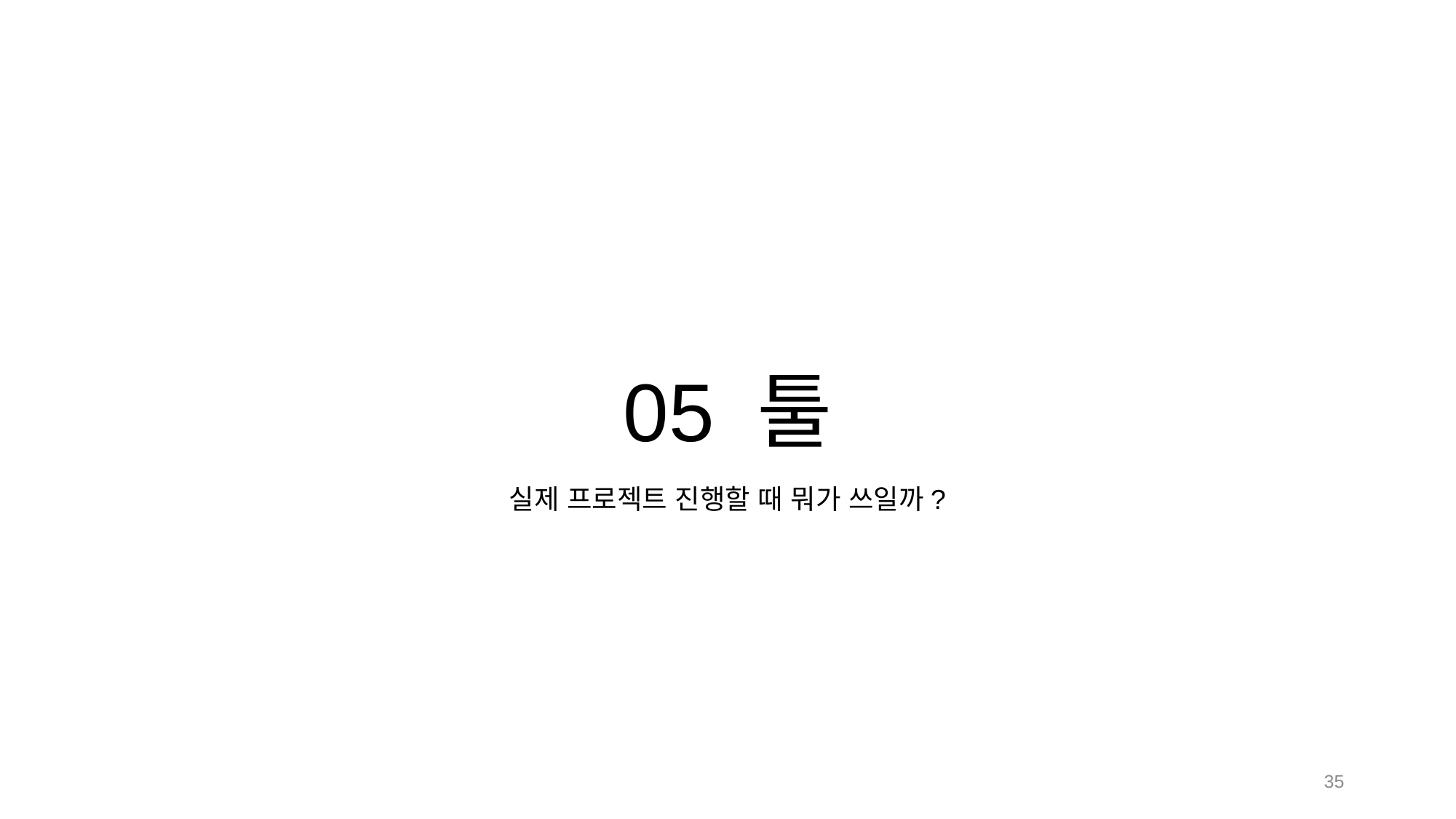

05 툴
실제 프로젝트 진행할 때 뭐가 쓰일까?
35